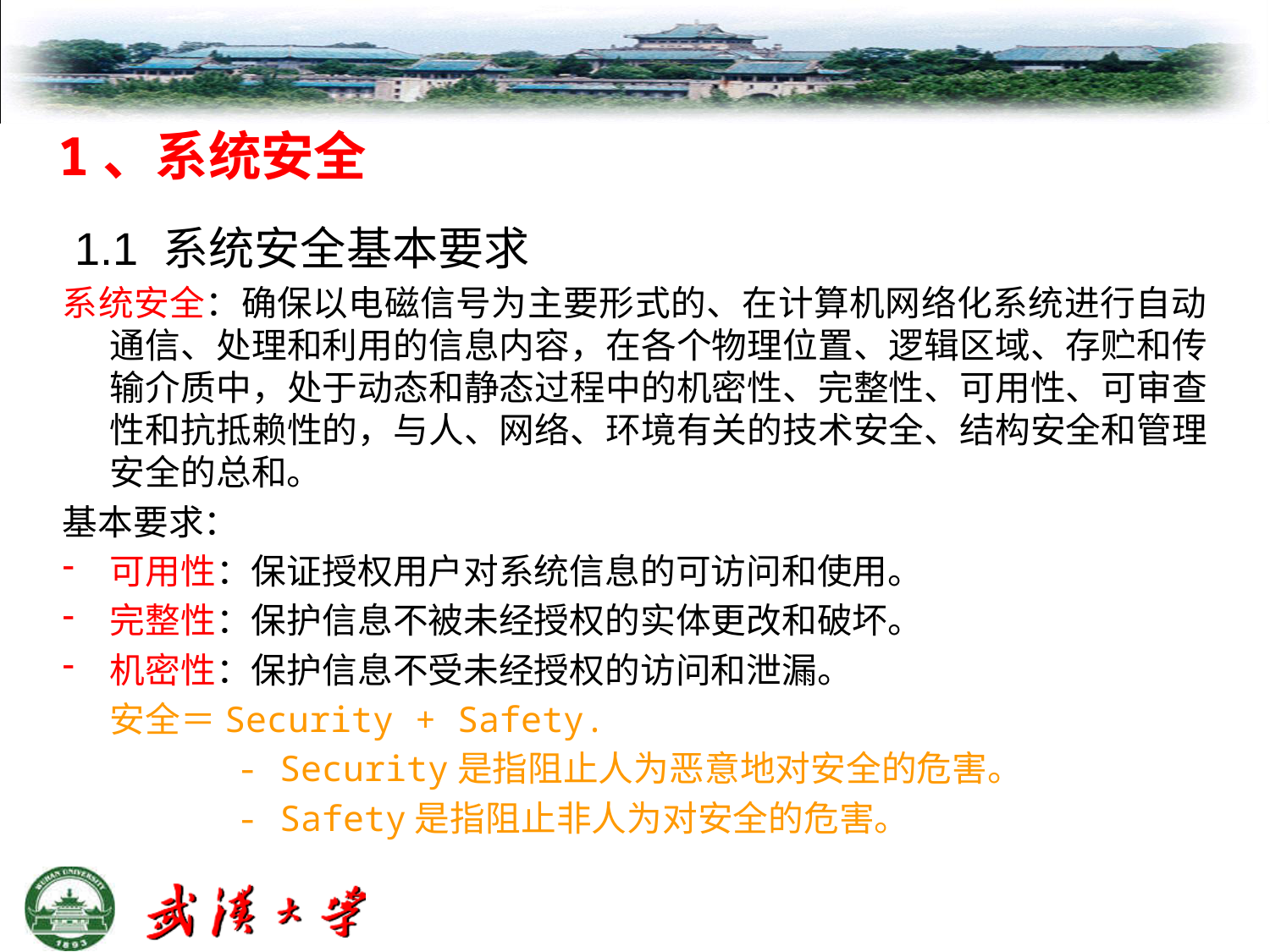

# 1、系统安全
 1.1 系统安全基本要求
系统安全：确保以电磁信号为主要形式的、在计算机网络化系统进行自动通信、处理和利用的信息内容，在各个物理位置、逻辑区域、存贮和传输介质中，处于动态和静态过程中的机密性、完整性、可用性、可审查性和抗抵赖性的，与人、网络、环境有关的技术安全、结构安全和管理安全的总和。
基本要求：
可用性：保证授权用户对系统信息的可访问和使用。
完整性：保护信息不被未经授权的实体更改和破坏。
机密性：保护信息不受未经授权的访问和泄漏。
	安全＝Security + Safety.
		- Security是指阻止人为恶意地对安全的危害。
		- Safety是指阻止非人为对安全的危害。